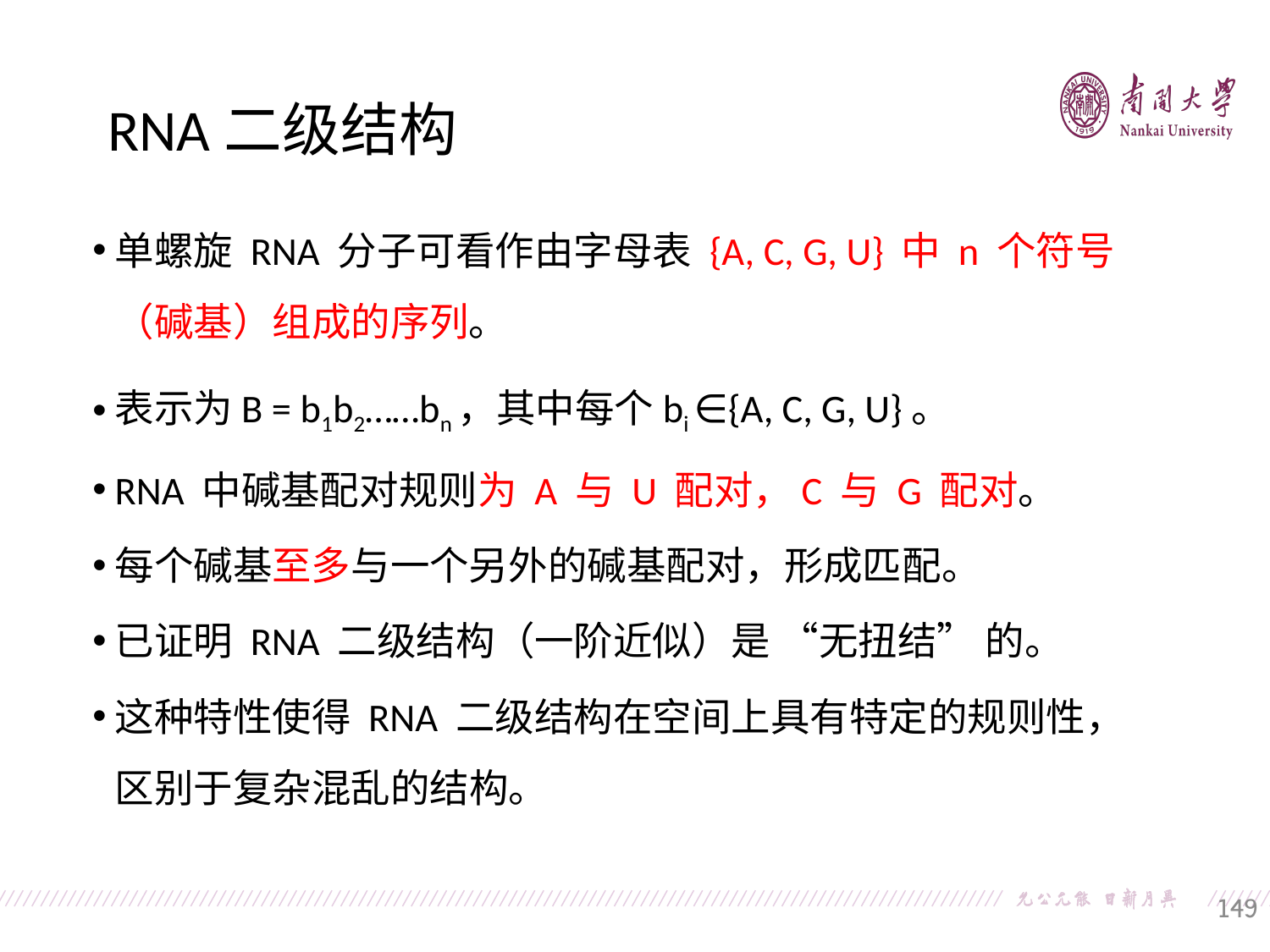

RNA二级结构
单螺旋 RNA 分子可看作由字母表 {A, C, G, U} 中 n 个符号（碱基）组成的序列。
表示为B = b1b2……bn，其中每个bi ∈{A, C, G, U}。
RNA 中碱基配对规则为 A 与 U 配对，C 与 G 配对。
每个碱基至多与一个另外的碱基配对，形成匹配。
已证明 RNA 二级结构（一阶近似）是 “无扭结” 的。
这种特性使得 RNA 二级结构在空间上具有特定的规则性，区别于复杂混乱的结构。

149